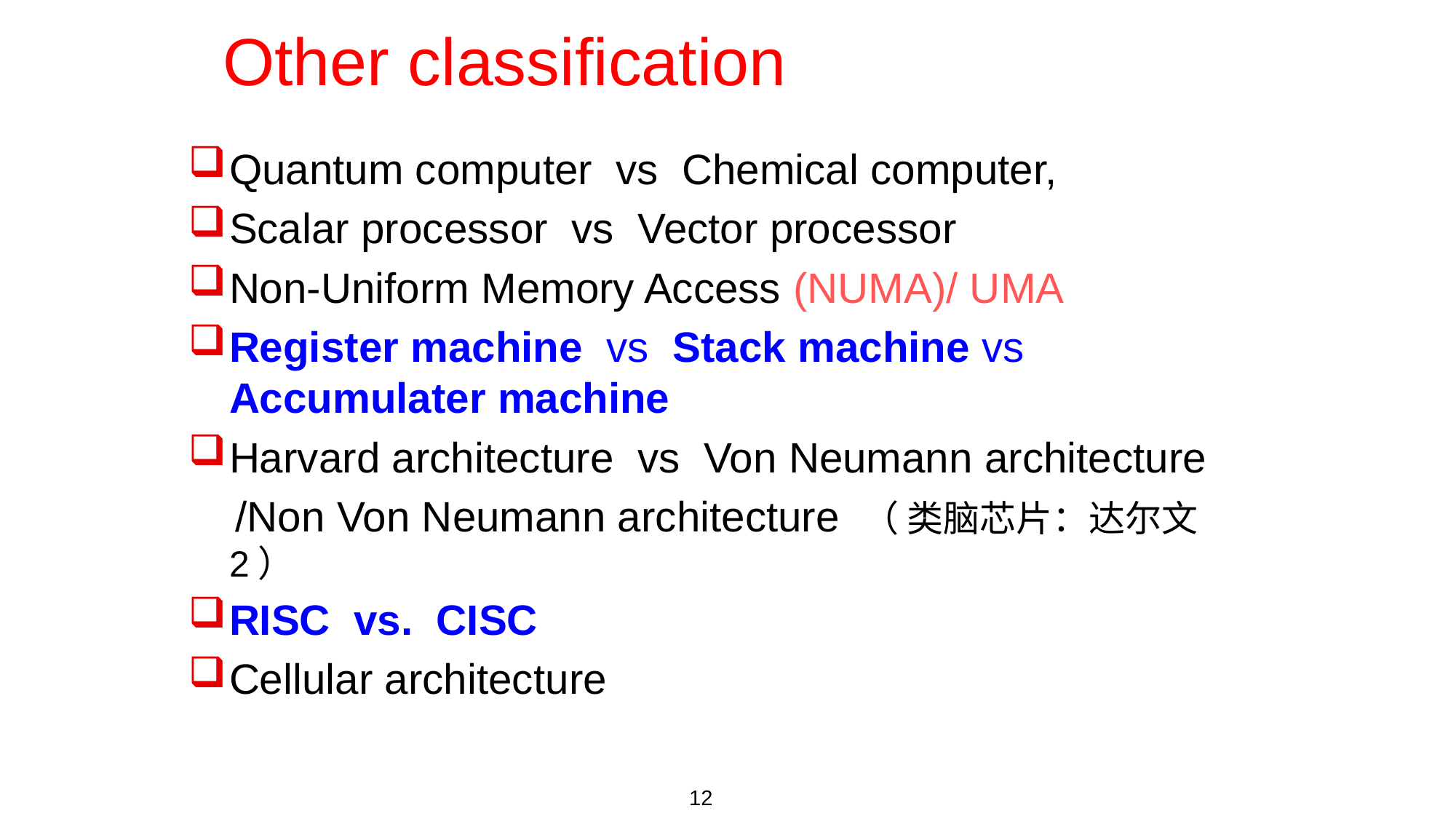

# Other classification
Quantum computer  vs  Chemical computer,
Scalar processor  vs  Vector processor
Non-Uniform Memory Access (NUMA)/ UMA
Register machine  vs  Stack machine vs Accumulater machine
Harvard architecture  vs  Von Neumann architecture
    /Non Von Neumann architecture （ 类脑芯片：达尔文2）
RISC  vs.  CISC
Cellular architecture